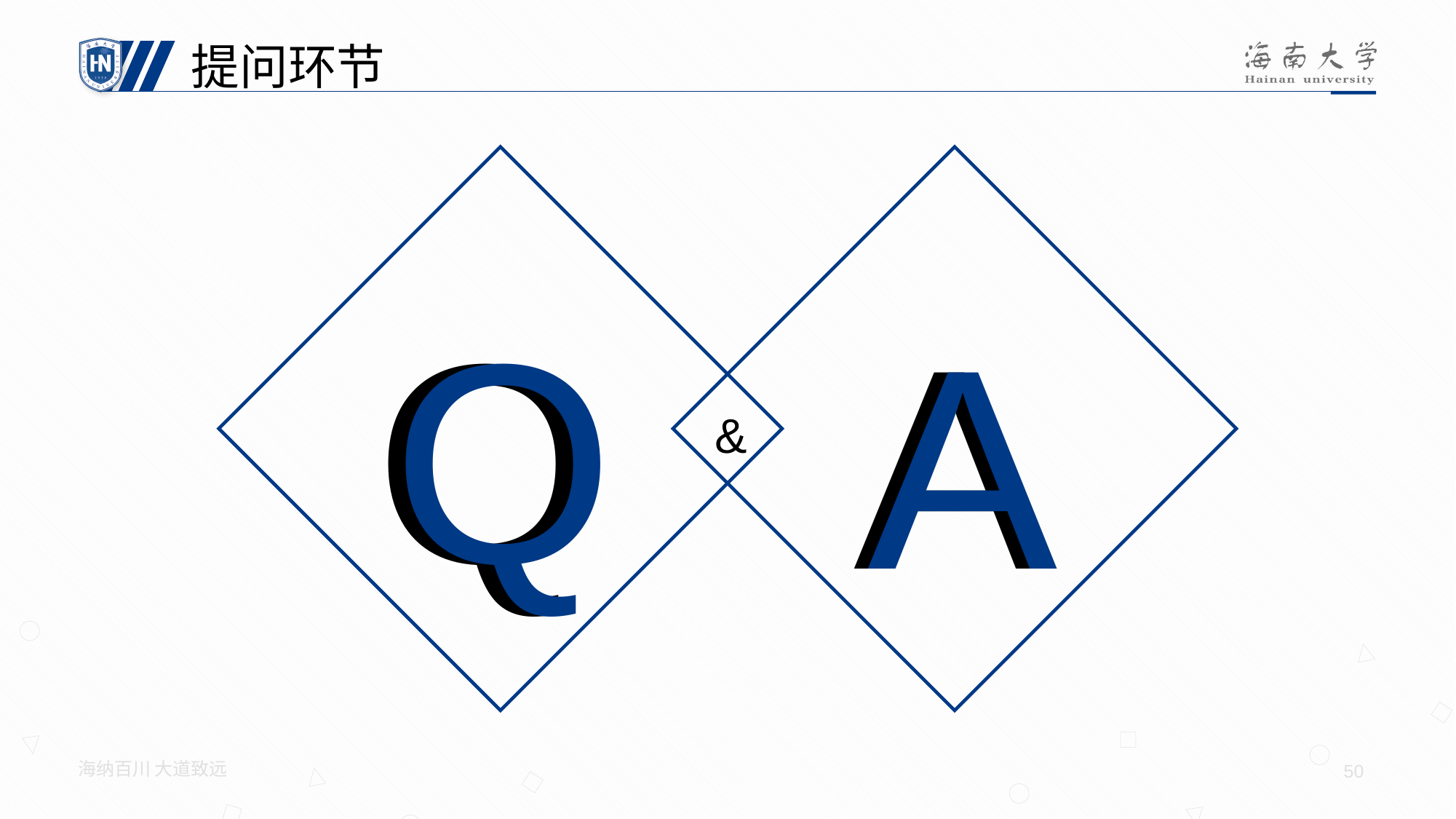

提问环节

Q
Q
A
A
&
海纳百川 大道致远
50